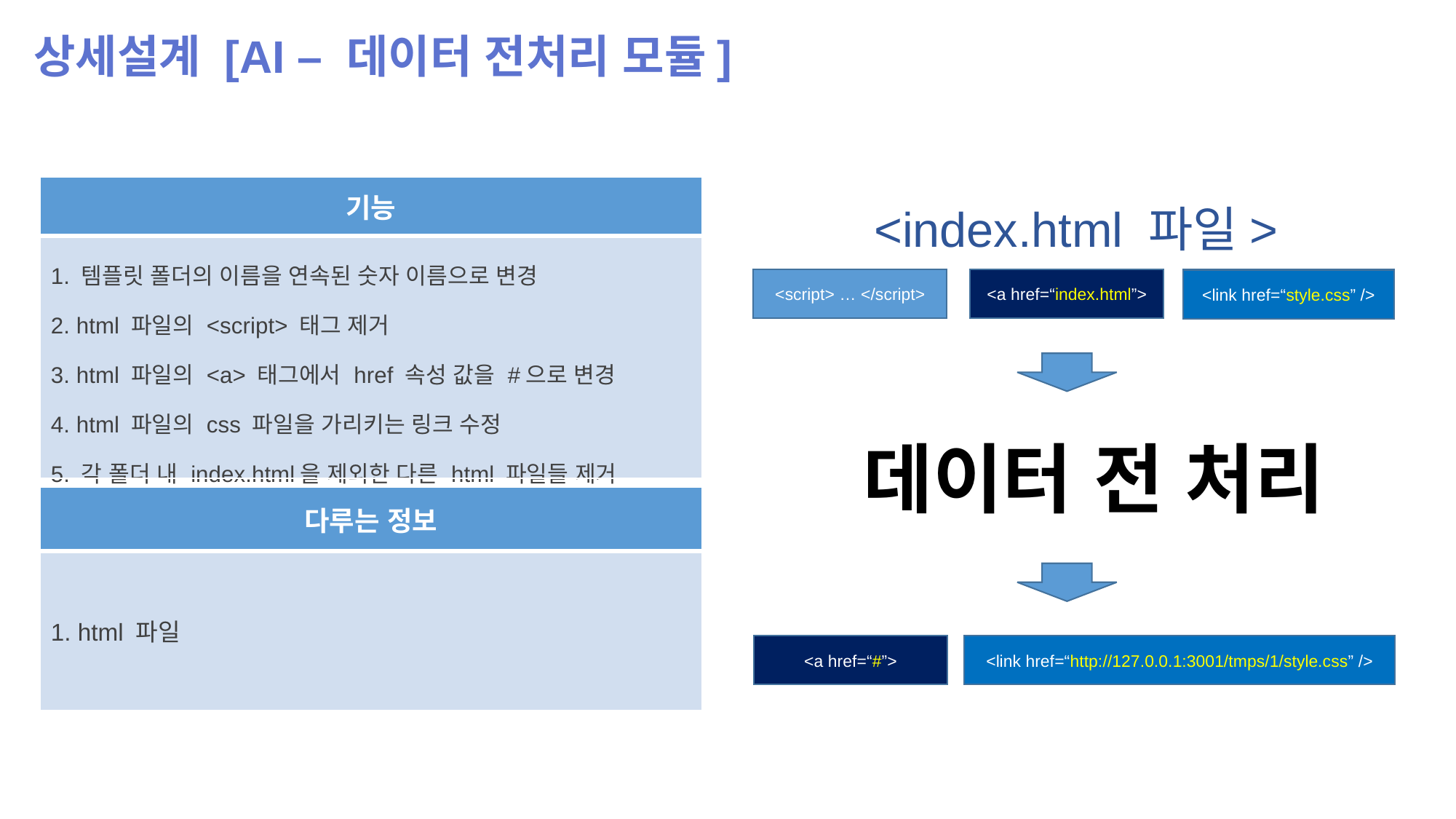

상세설계 [AI – 데이터 전처리 모듈]
| 기능 |
| --- |
| 1. 템플릿 폴더의 이름을 연속된 숫자 이름으로 변경 2. html 파일의 <script> 태그 제거 3. html 파일의 <a> 태그에서 href 속성 값을 #으로 변경 4. html 파일의 css 파일을 가리키는 링크 수정 5. 각 폴더 내 index.html을 제외한 다른 html 파일들 제거 |
<index.html 파일>
<script> … </script>
<a href=“index.html”>
<link href=“style.css” />

데이터 전 처리

<a href=“#”>
<link href=“http://127.0.0.1:3001/tmps/1/style.css” />
| 다루는 정보 |
| --- |
| 1. html 파일 |